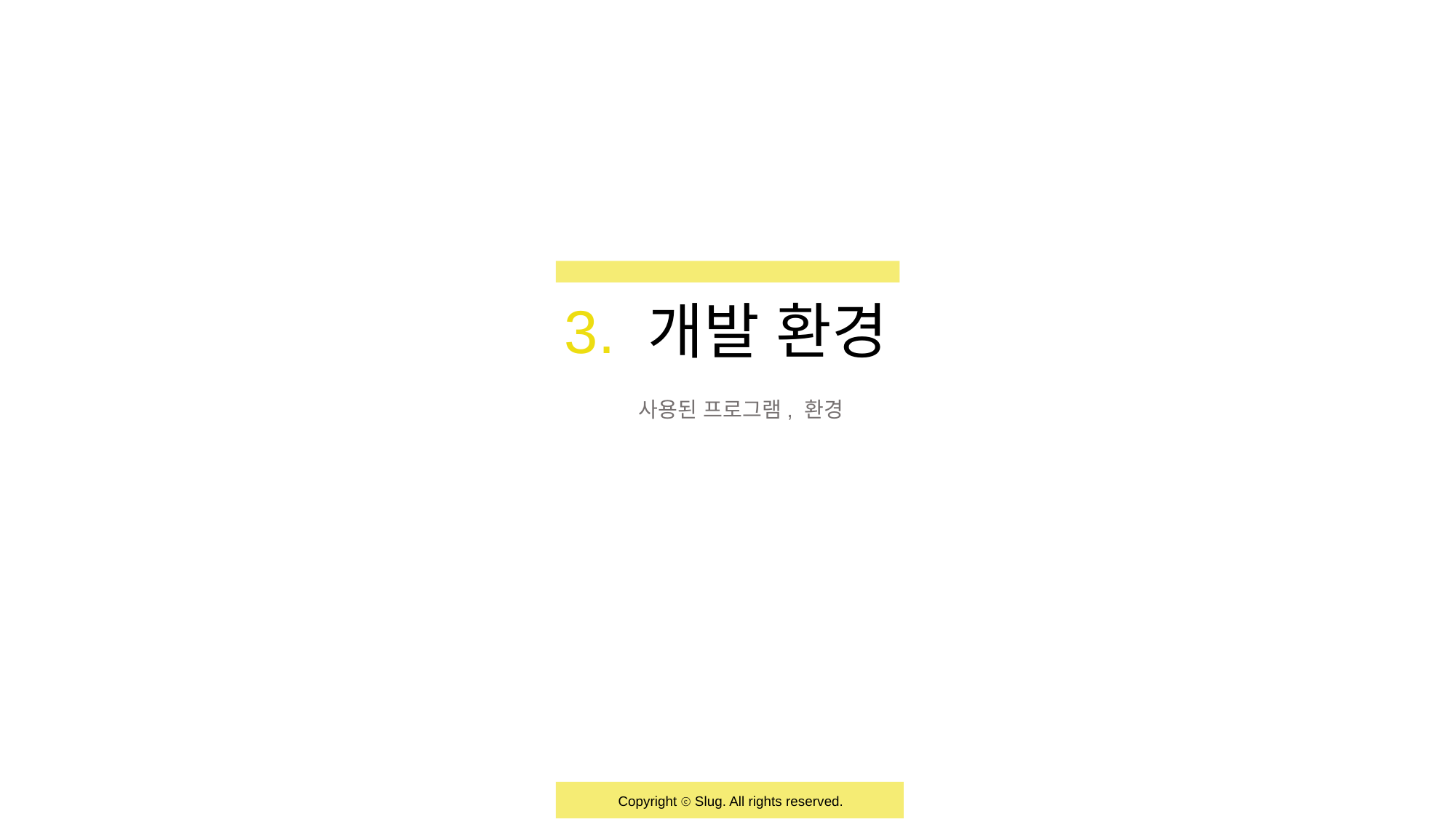

개발 환경
3.
사용된 프로그램, 환경

Copyright ⓒ Slug. All rights reserved.